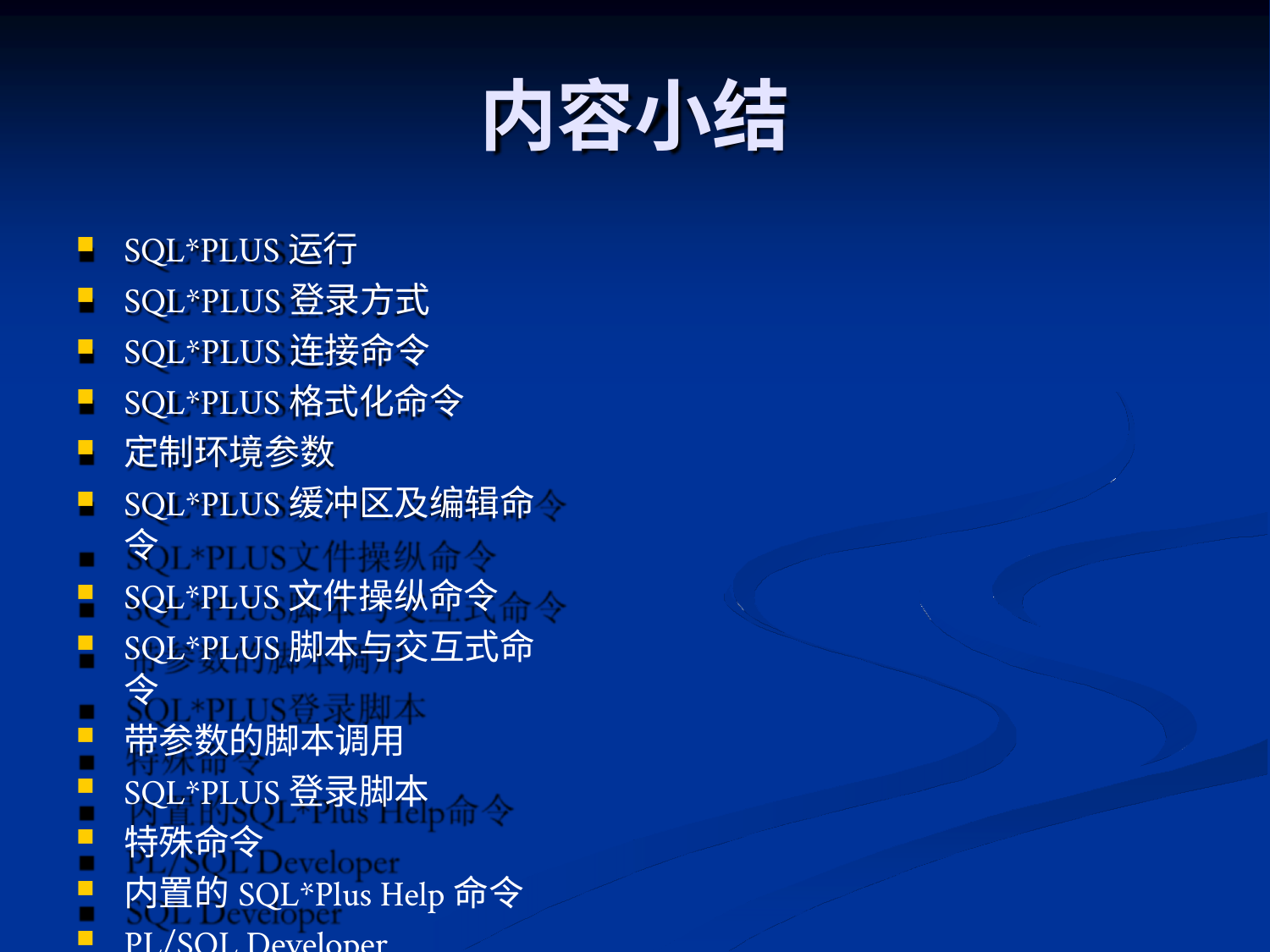

# 内容小结

SQL*PLUS运行
SQL*PLUS登录方式
SQL*PLUS连接命令
SQL*PLUS格式化命令
定制环境参数
SQL*PLUS缓冲区及编辑命令
SQL*PLUS文件操纵命令
SQL*PLUS脚本与交互式命令
带参数的脚本调用
SQL*PLUS登录脚本
特殊命令
内置的SQL*Plus Help命令
PL/SQL Developer
SQL Developer